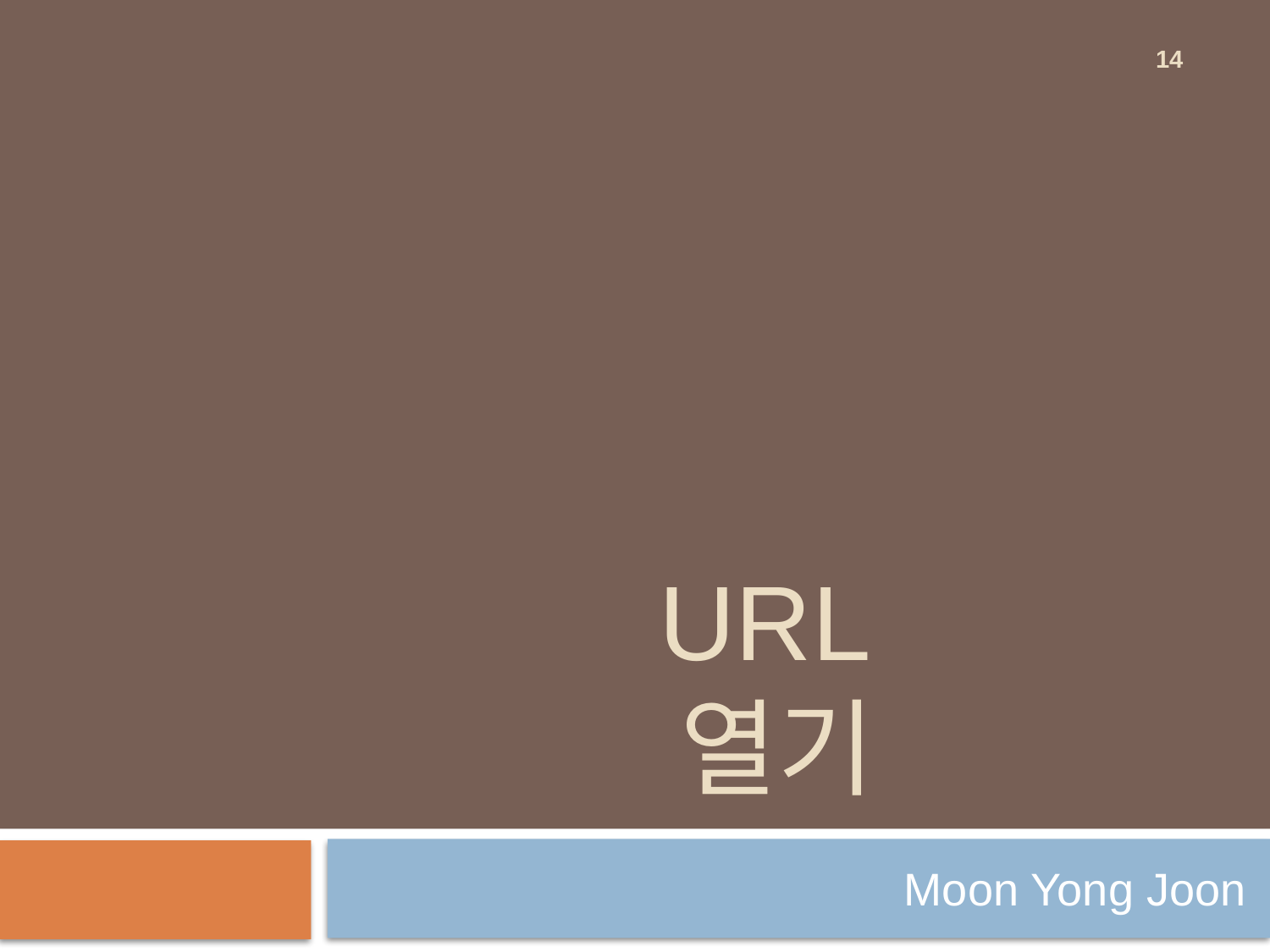

14
# URL 열기
Moon Yong Joon